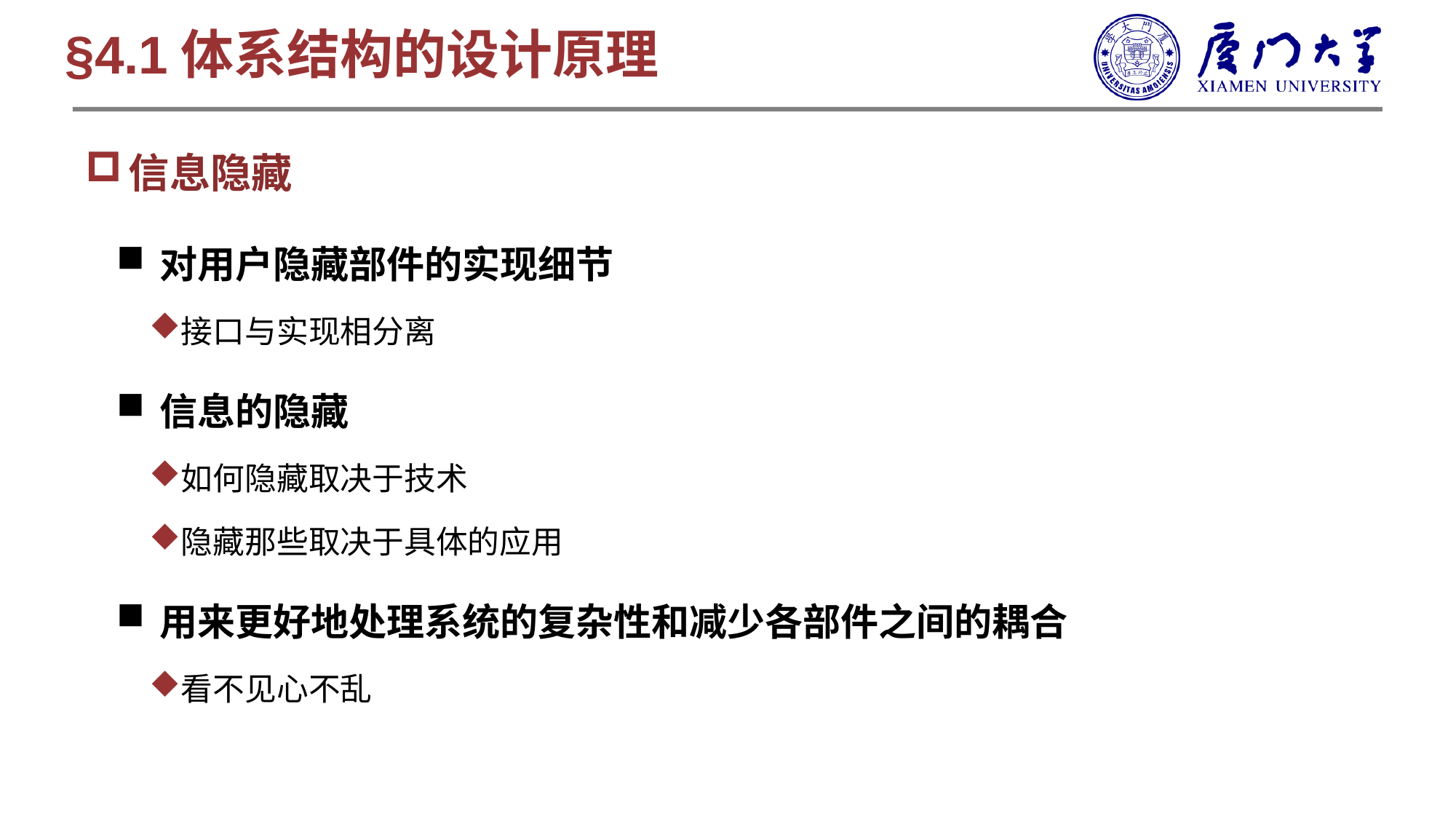

§4.1体系结构的设计原理
信息隐藏
对用户隐藏部件的实现细节
接口与实现相分离
信息的隐藏
如何隐藏取决于技术
隐藏那些取决于具体的应用
用来更好地处理系统的复杂性和减少各部件之间的耦合
看不见心不乱